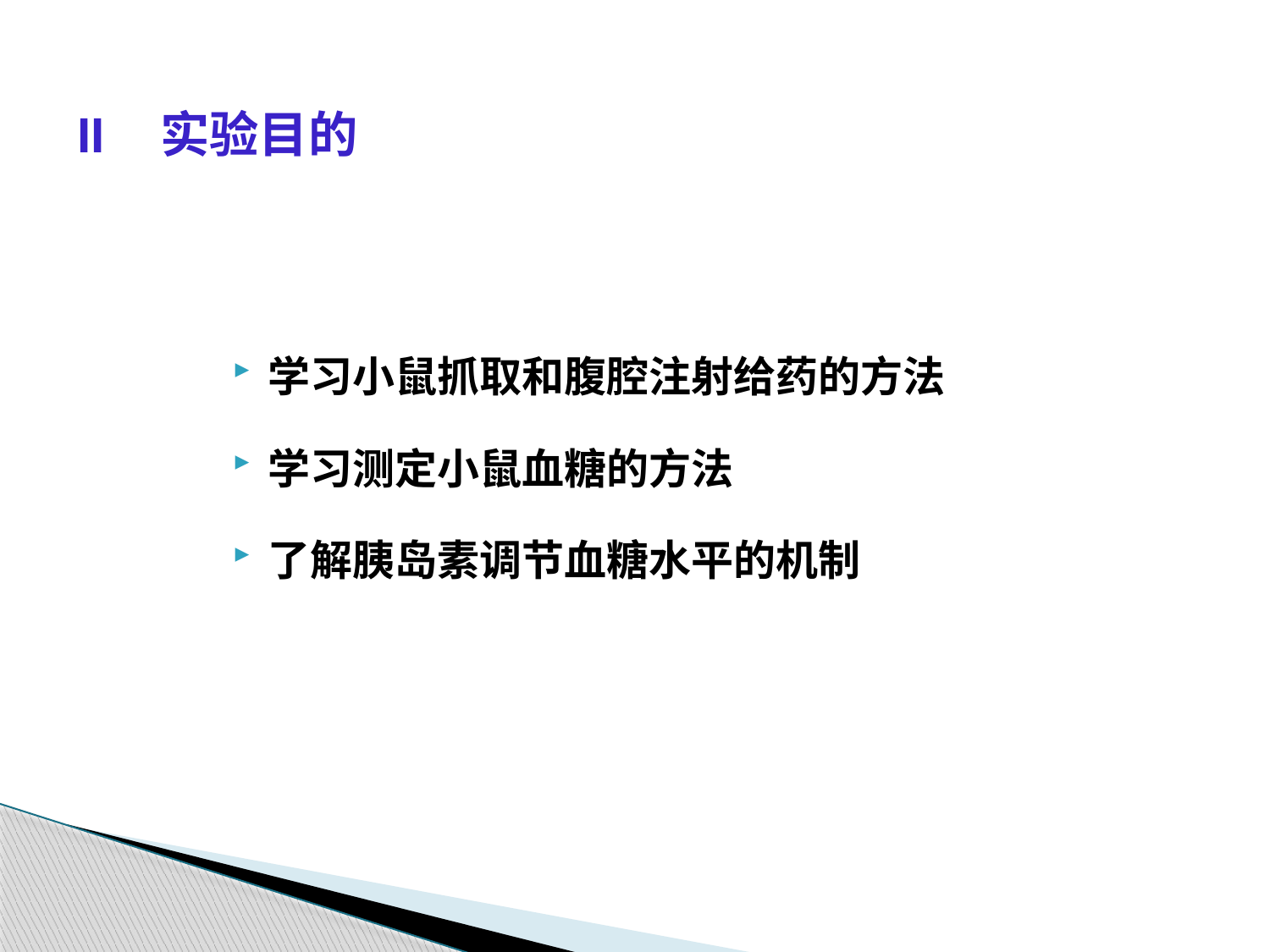

II  实验目的
学习小鼠抓取和腹腔注射给药的方法
学习测定小鼠血糖的方法
了解胰岛素调节血糖水平的机制